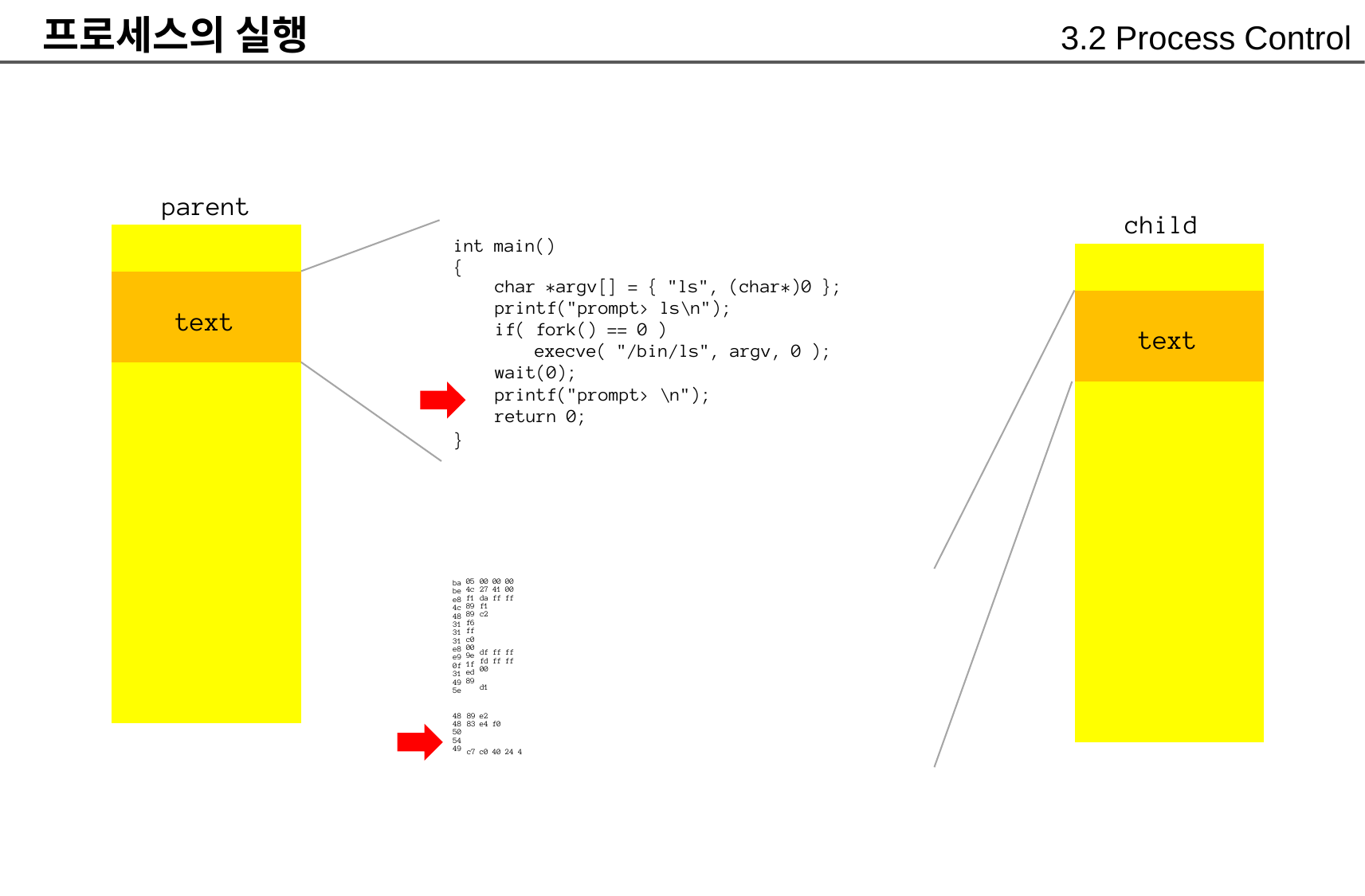

프로세스의 실행
3.2 Process Control

parent

	text
child

	text

int  main()
{
	char  *argv[]  =  {  "ls",  (char*)0  };
	printf("prompt>  ls\n");
	if(  fork()  ==  0  )
		execve(  "/bin/ls",  argv,  0  );
	wait(0);
	printf("prompt>  \n");
	return  0;
}

05
4c
f1
89
89
f6
ff
c0
00
9e
1f
ed
89
00  00  00
27  41  00
da  ff  ff
f1
c2

df  ff  ff
fd  ff  ff
00
d1
ba
be
e8
4c
48
31
31
31
e8
e9
0f
31
49
5e
48
48
50
54
49
89  e2
83  e4  f0

c7  c0  40  24  4